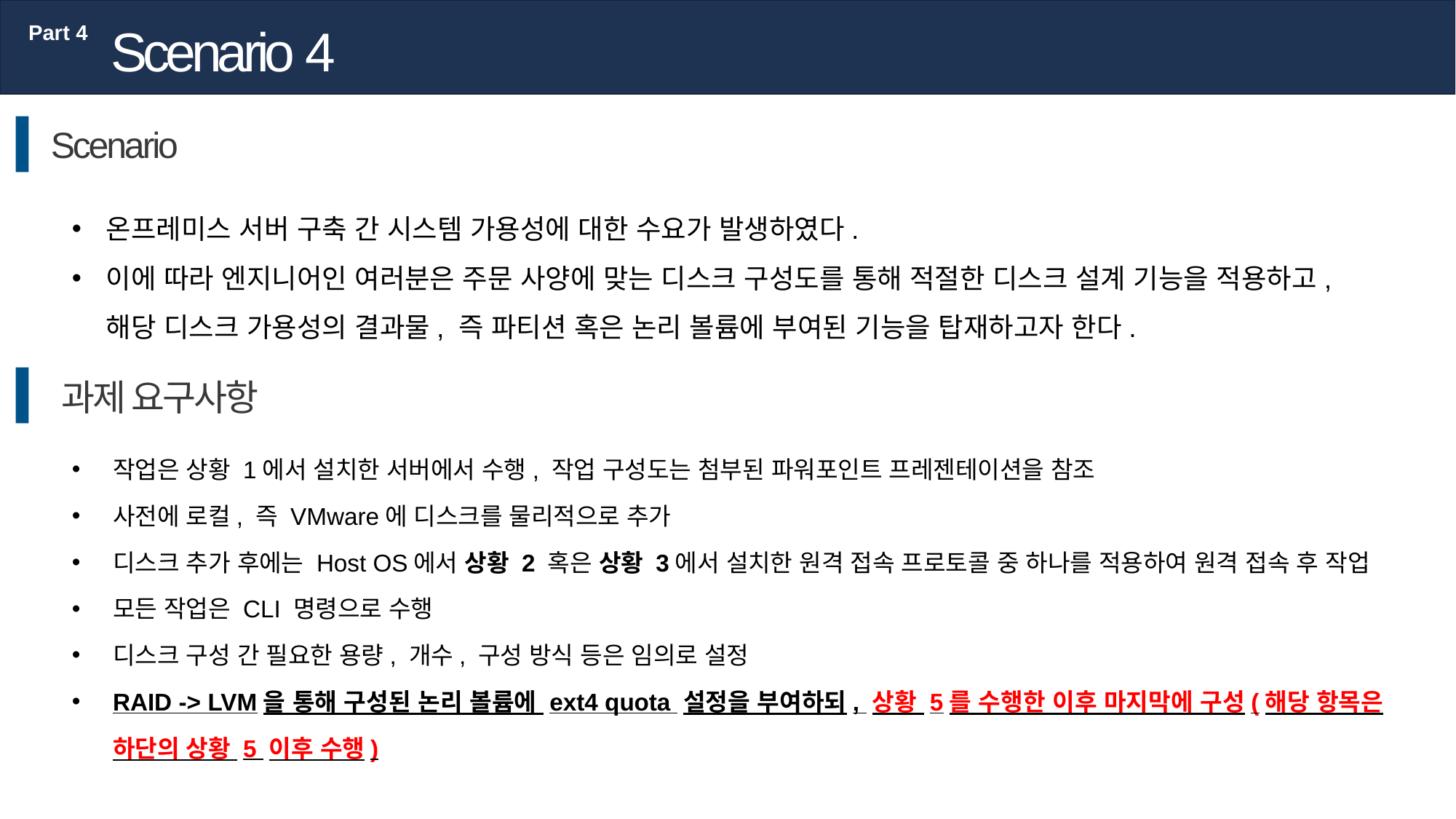

Scenario 4
Part 4

Scenario
온프레미스 서버 구축 간 시스템 가용성에 대한 수요가 발생하였다.
이에 따라 엔지니어인 여러분은 주문 사양에 맞는 디스크 구성도를 통해 적절한 디스크 설계 기능을 적용하고, 해당 디스크 가용성의 결과물, 즉 파티션 혹은 논리 볼륨에 부여된 기능을 탑재하고자 한다.

과제 요구사항
작업은 상황 1에서 설치한 서버에서 수행, 작업 구성도는 첨부된 파워포인트 프레젠테이션을 참조
사전에 로컬, 즉 VMware에 디스크를 물리적으로 추가
디스크 추가 후에는 Host OS에서 상황 2 혹은 상황 3에서 설치한 원격 접속 프로토콜 중 하나를 적용하여 원격 접속 후 작업
모든 작업은 CLI 명령으로 수행
디스크 구성 간 필요한 용량, 개수, 구성 방식 등은 임의로 설정
RAID -> LVM을 통해 구성된 논리 볼륨에 ext4 quota 설정을 부여하되, 상황 5를 수행한 이후 마지막에 구성(해당 항목은 하단의 상황 5 이후 수행)